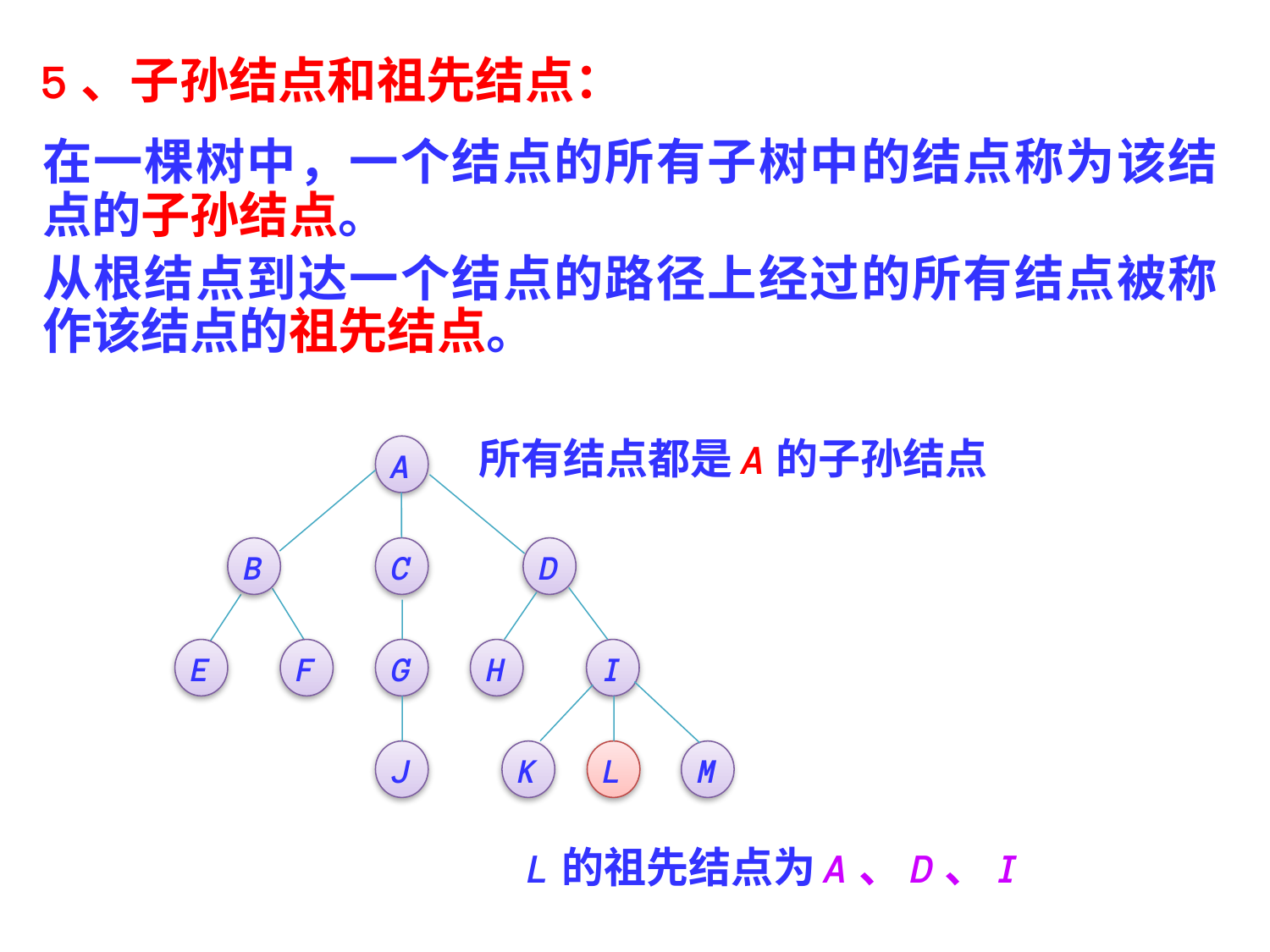

5、子孙结点和祖先结点：
在一棵树中，一个结点的所有子树中的结点称为该结点的子孙结点。
从根结点到达一个结点的路径上经过的所有结点被称作该结点的祖先结点。
所有结点都是A的子孙结点
A

B
C
D

E
F
G
H
I

J
K
L
M
L的祖先结点为A、D、I